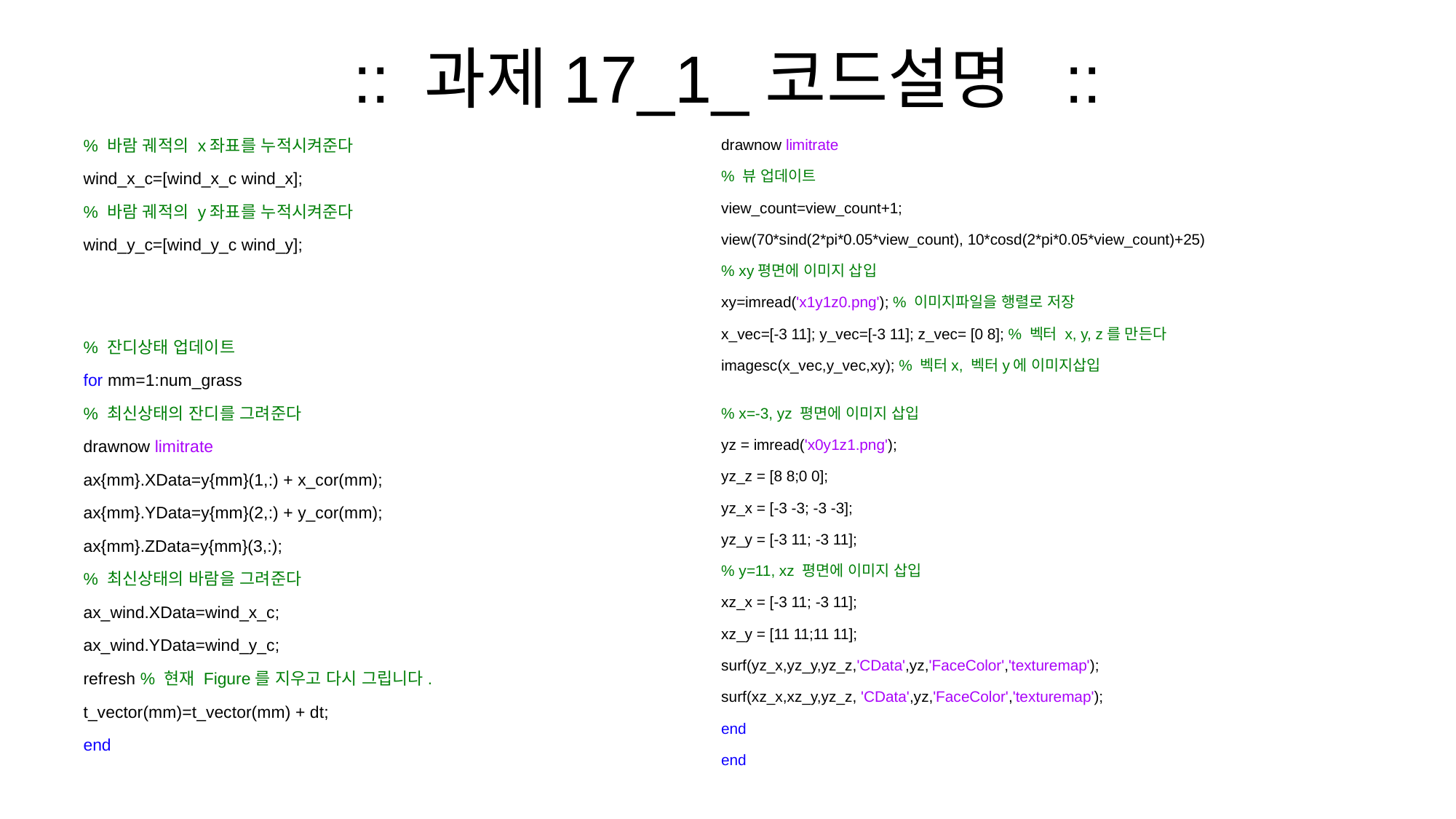

# :: 과제17_1_코드설명  ::
% 바람 궤적의 x좌표를 누적시켜준다
wind_x_c=[wind_x_c wind_x];
% 바람 궤적의 y좌표를 누적시켜준다
wind_y_c=[wind_y_c wind_y];

% 잔디상태 업데이트
for mm=1:num_grass
% 최신상태의 잔디를 그려준다
drawnow limitrate
ax{mm}.XData=y{mm}(1,:) + x_cor(mm);
ax{mm}.YData=y{mm}(2,:) + y_cor(mm);
ax{mm}.ZData=y{mm}(3,:);
% 최신상태의 바람을 그려준다
ax_wind.XData=wind_x_c;
ax_wind.YData=wind_y_c;
refresh % 현재 Figure를 지우고 다시 그립니다.
t_vector(mm)=t_vector(mm) + dt;
end
drawnow limitrate
% 뷰 업데이트
view_count=view_count+1;
view(70*sind(2*pi*0.05*view_count), 10*cosd(2*pi*0.05*view_count)+25)
% xy평면에 이미지 삽입
xy=imread('x1y1z0.png'); % 이미지파일을 행렬로 저장
x_vec=[-3 11]; y_vec=[-3 11]; z_vec= [0 8]; % 벡터 x, y, z를 만든다
imagesc(x_vec,y_vec,xy); % 벡터x, 벡터y에 이미지삽입
% x=-3, yz 평면에 이미지 삽입
yz = imread('x0y1z1.png');
yz_z = [8 8;0 0];
yz_x = [-3 -3; -3 -3];
yz_y = [-3 11; -3 11];
% y=11, xz 평면에 이미지 삽입
xz_x = [-3 11; -3 11];
xz_y = [11 11;11 11];
surf(yz_x,yz_y,yz_z,'CData',yz,'FaceColor','texturemap');
surf(xz_x,xz_y,yz_z, 'CData',yz,'FaceColor','texturemap');
end
end